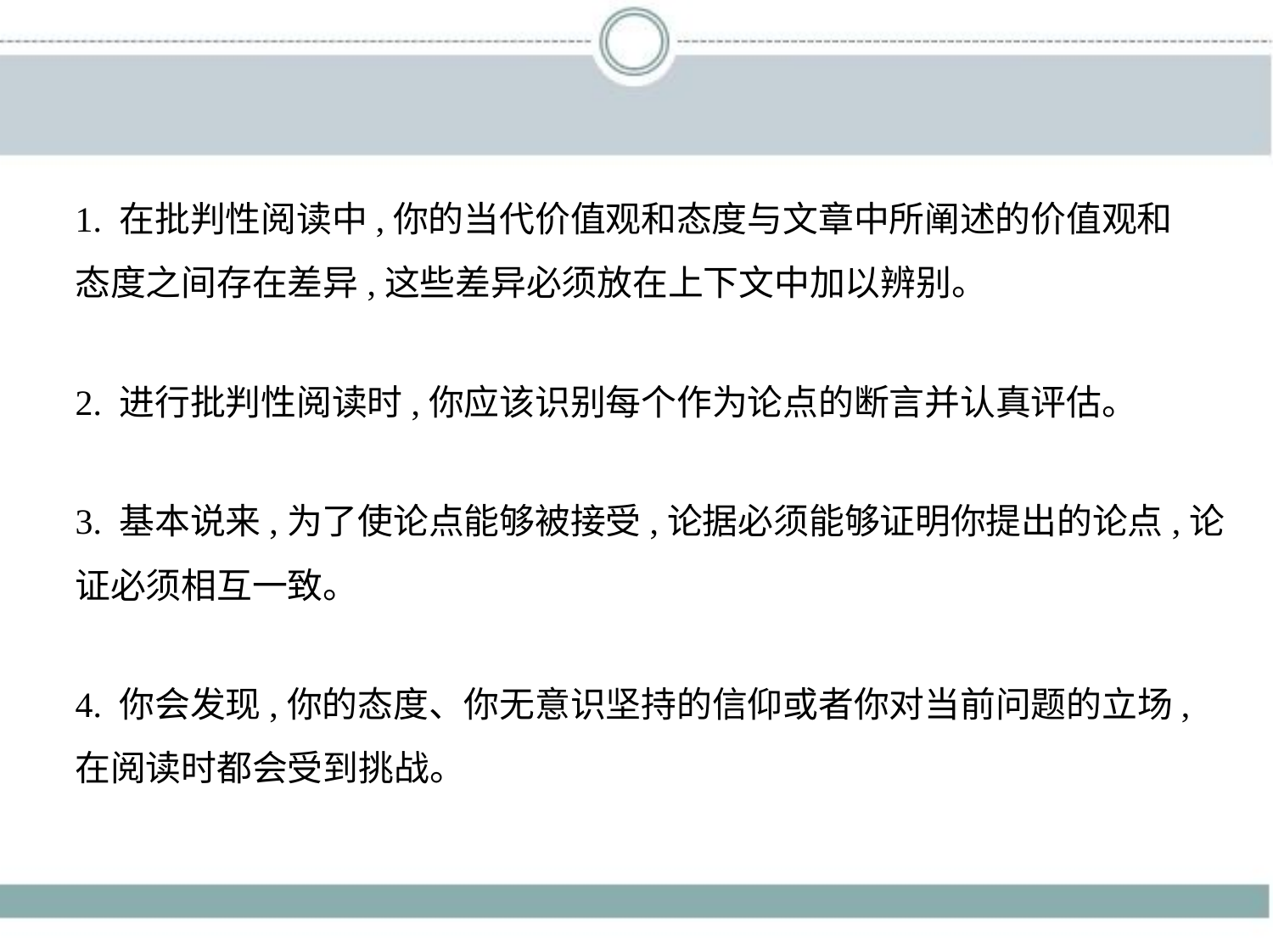

1. 在批判性阅读中,你的当代价值观和态度与文章中所阐述的价值观和
态度之间存在差异,这些差异必须放在上下文中加以辨别。
2. 进行批判性阅读时,你应该识别每个作为论点的断言并认真评估。
3. 基本说来,为了使论点能够被接受,论据必须能够证明你提出的论点,论
证必须相互一致。
4. 你会发现,你的态度、你无意识坚持的信仰或者你对当前问题的立场,
在阅读时都会受到挑战。